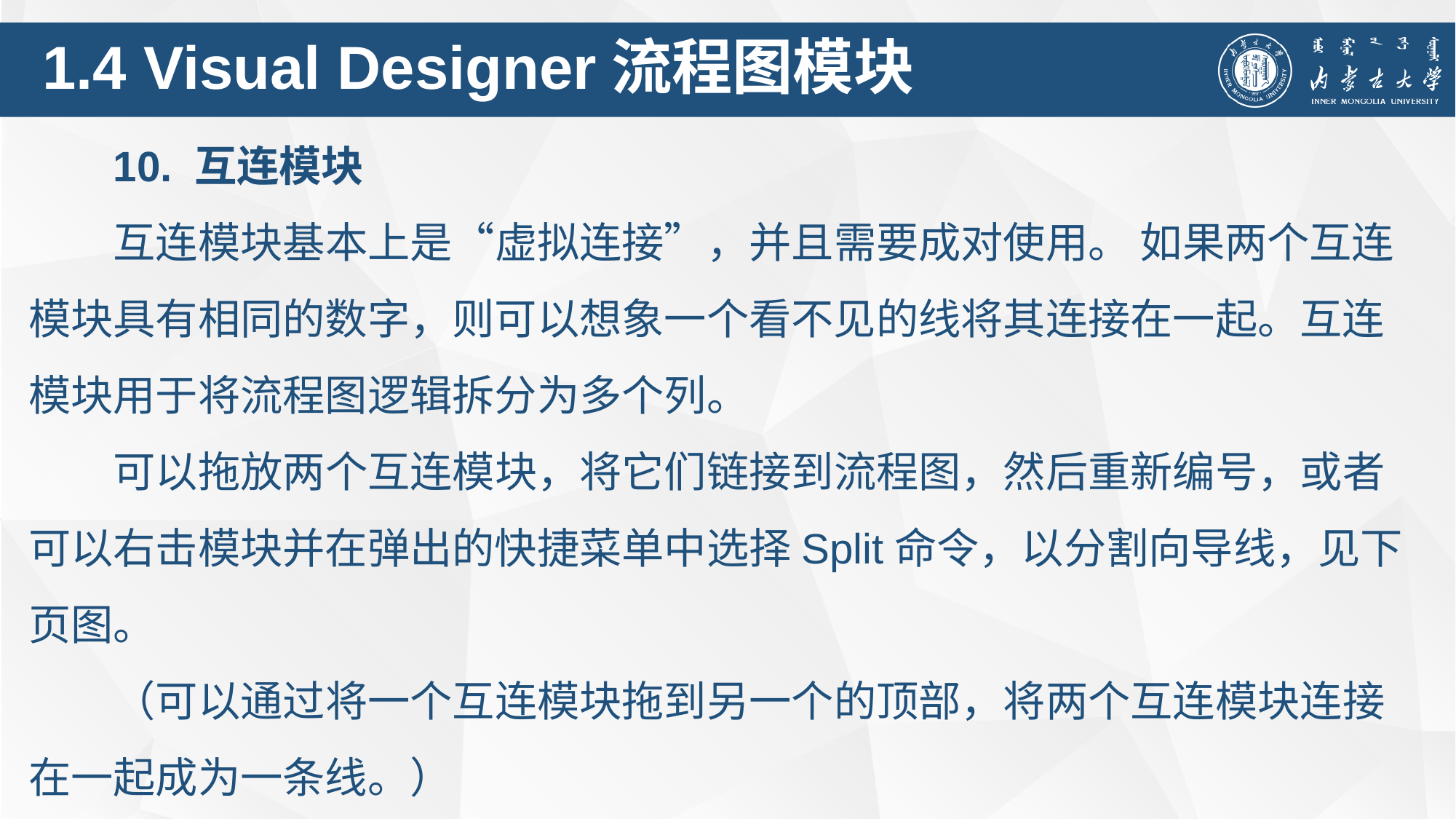

1.4 Visual Designer流程图模块

10. 互连模块
互连模块基本上是“虚拟连接”，并且需要成对使用。 如果两个互连模块具有相同的数字，则可以想象一个看不见的线将其连接在一起。互连模块用于将流程图逻辑拆分为多个列。
可以拖放两个互连模块，将它们链接到流程图，然后重新编号，或者可以右击模块并在弹出的快捷菜单中选择Split命令，以分割向导线，见下页图。
（可以通过将一个互连模块拖到另一个的顶部，将两个互连模块连接在一起成为一条线。）